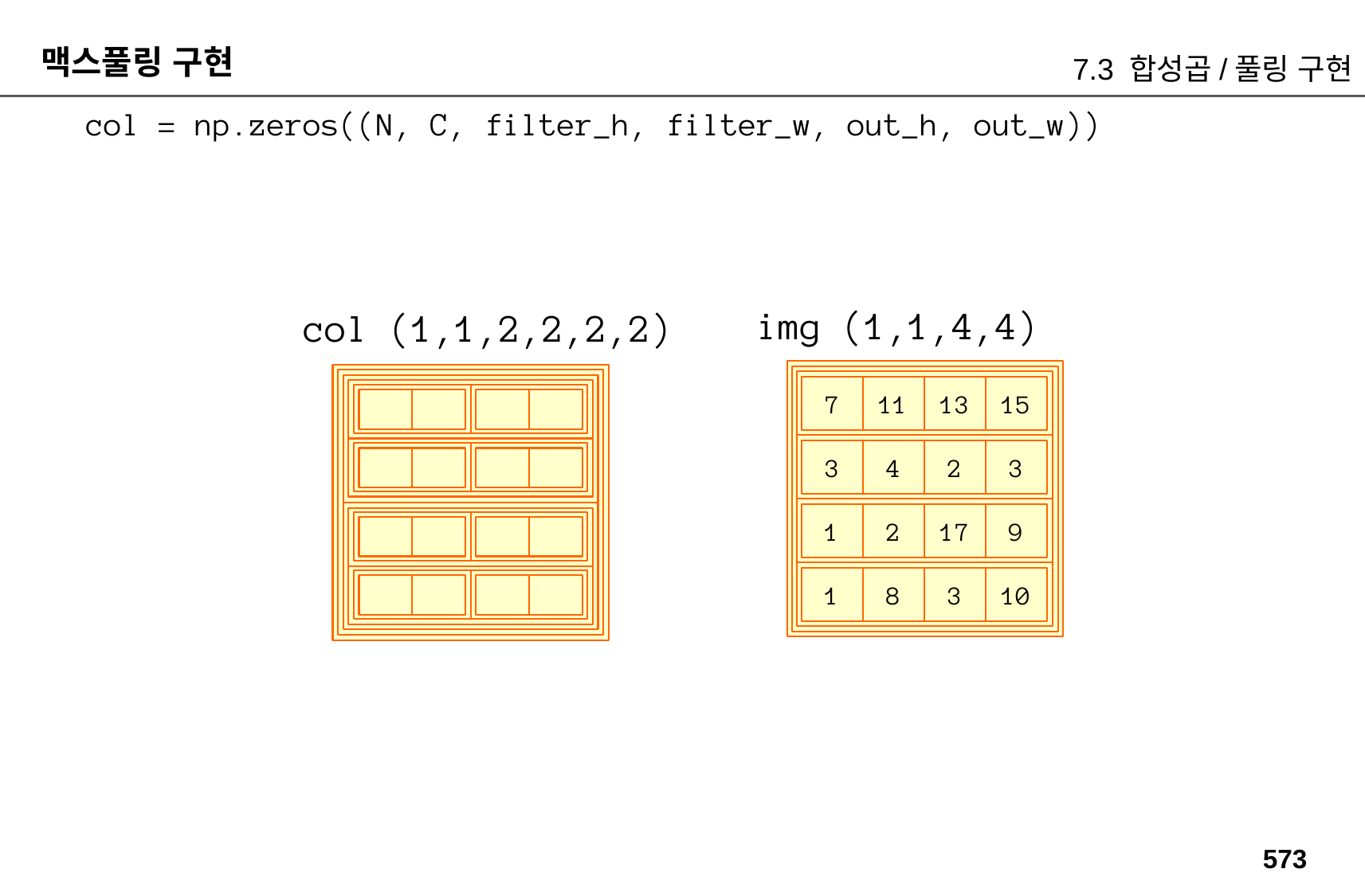

맥스풀링 구현
7.3 합성곱/풀링 구현
col = np.zeros((N, C, filter_h, filter_w, out_h, out_w))
img (1,1,4,4)
col (1,1,2,2,2,2)

15
13
11
7

3
2
4
3

9
17
2
1

10
3
8
1